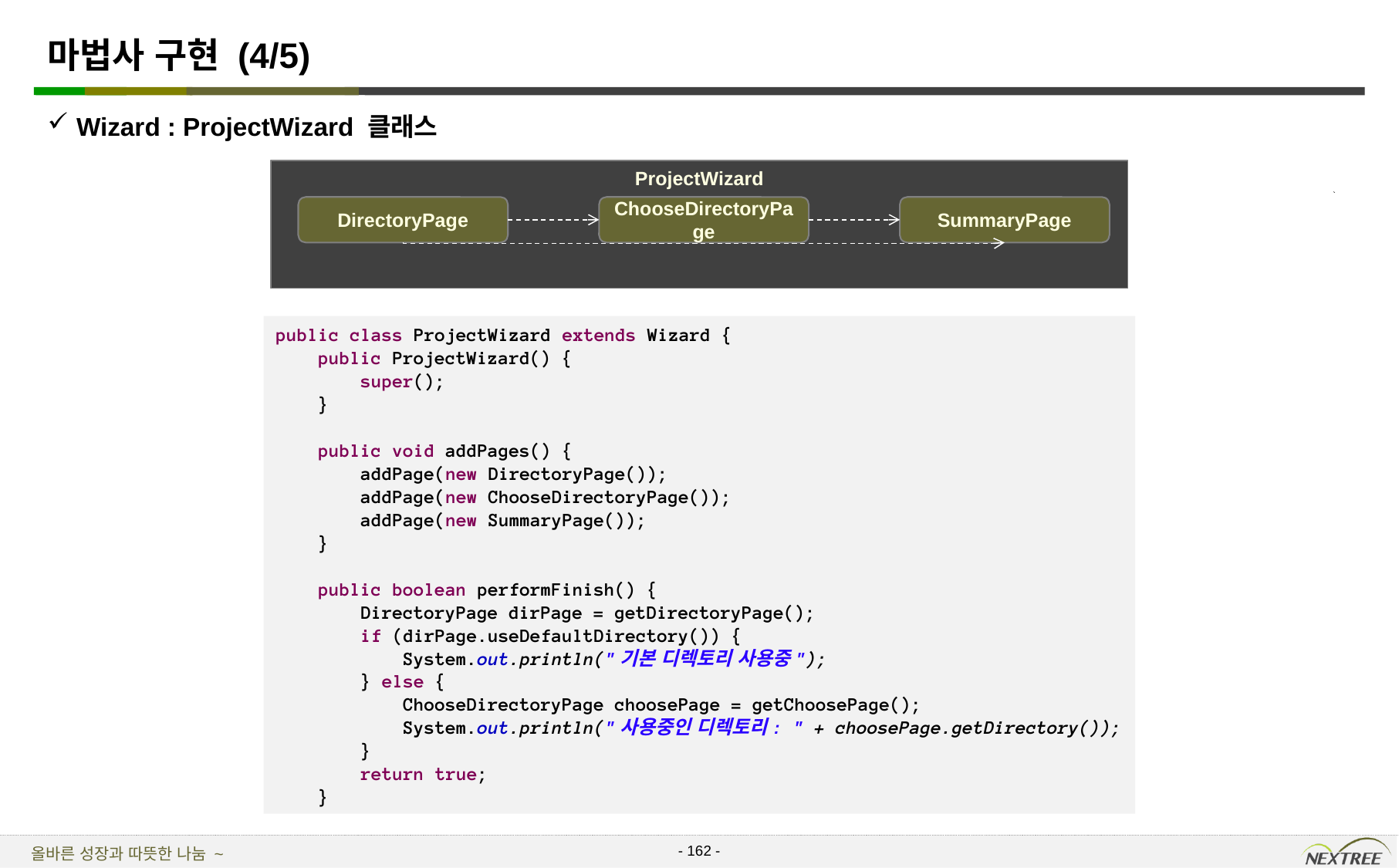

# 마법사 구현 (4/5)
Wizard : ProjectWizard 클래스
ProjectWizard
DirectoryPage
ChooseDirectoryPage
SummaryPage
public class ProjectWizard extends Wizard {
    public ProjectWizard() {
        super();
    }

    public void addPages() {
        addPage(new DirectoryPage());
        addPage(new ChooseDirectoryPage());
        addPage(new SummaryPage());
    }

    public boolean performFinish() {
        DirectoryPage dirPage = getDirectoryPage();
        if (dirPage.useDefaultDirectory()) {
            System.out.println("기본 디렉토리 사용중");
        } else {
            ChooseDirectoryPage choosePage = getChoosePage();
            System.out.println("사용중인 디렉토리: " + choosePage.getDirectory());
        }
        return true;
    }